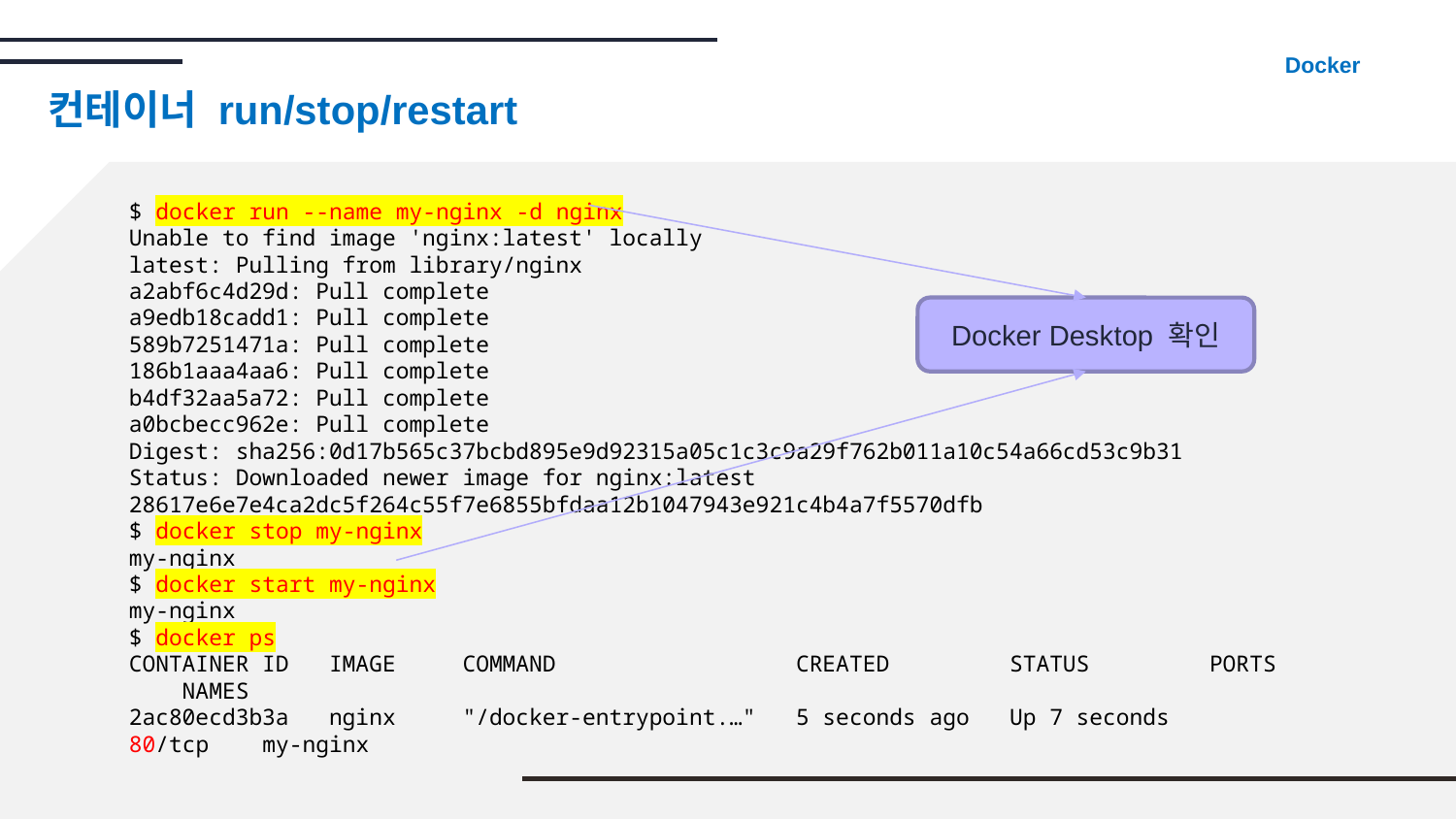

Docker
# 컨테이너 run/stop/restart

$ docker run --name my-nginx -d nginx
Unable to find image 'nginx:latest' locally
latest: Pulling from library/nginx
a2abf6c4d29d: Pull complete
a9edb18cadd1: Pull complete
589b7251471a: Pull complete
186b1aaa4aa6: Pull complete
b4df32aa5a72: Pull complete
a0bcbecc962e: Pull complete
Digest: sha256:0d17b565c37bcbd895e9d92315a05c1c3c9a29f762b011a10c54a66cd53c9b31
Status: Downloaded newer image for nginx:latest
28617e6e7e4ca2dc5f264c55f7e6855bfdaa12b1047943e921c4b4a7f5570dfb
$ docker stop my-nginx
my-nginx
$ docker start my-nginx
my-nginx
$ docker ps
CONTAINER ID   IMAGE     COMMAND                  CREATED         STATUS         PORTS     NAMES
2ac80ecd3b3a   nginx     "/docker-entrypoint.…"   5 seconds ago   Up 7 seconds   80/tcp    my-nginx
Docker Desktop 확인